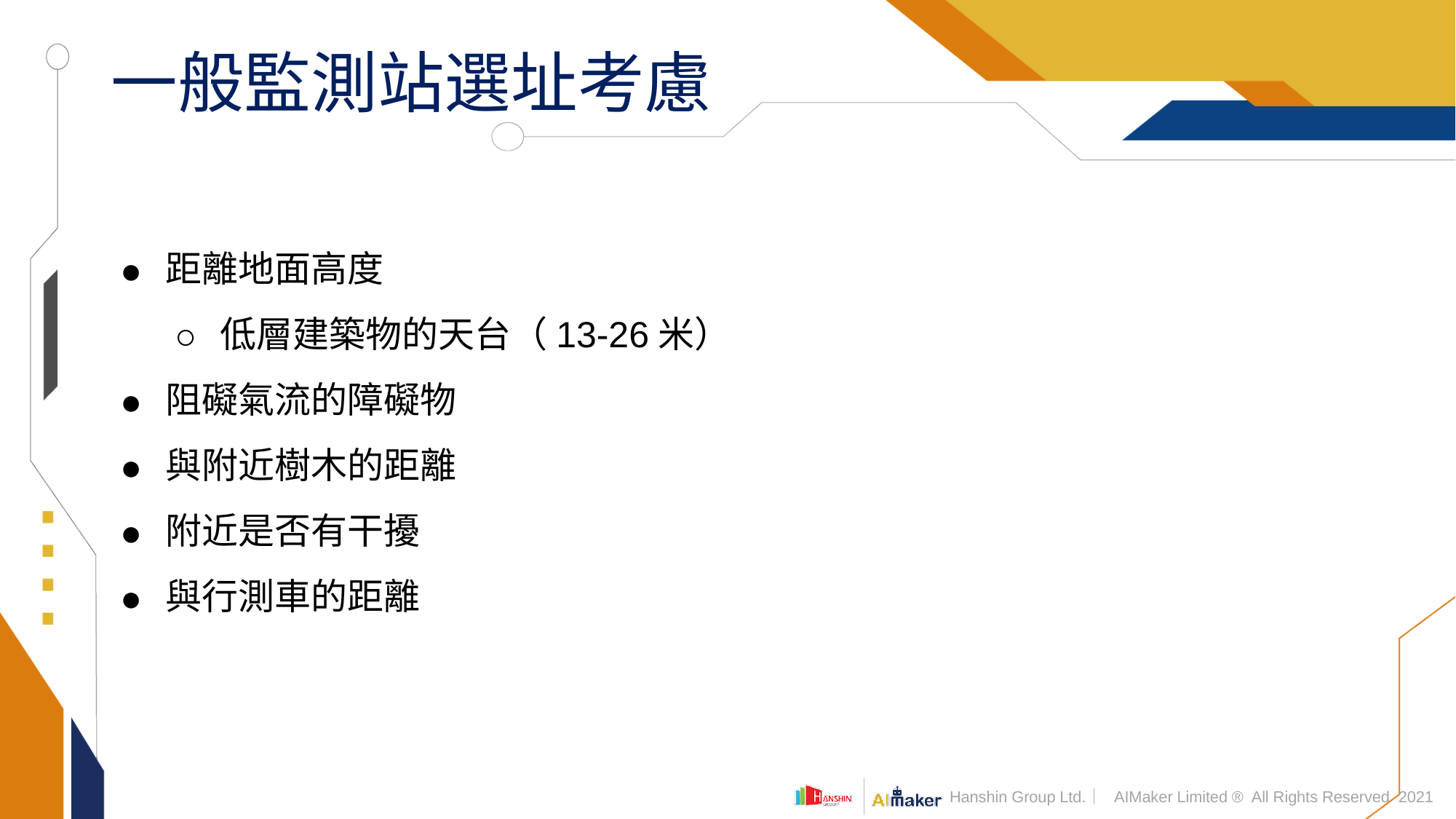

# 一般監測站選址考慮
距離地面高度
低層建築物的天台（13-26米）
阻礙氣流的障礙物
與附近樹木的距離
附近是否有干擾
與行測車的距離